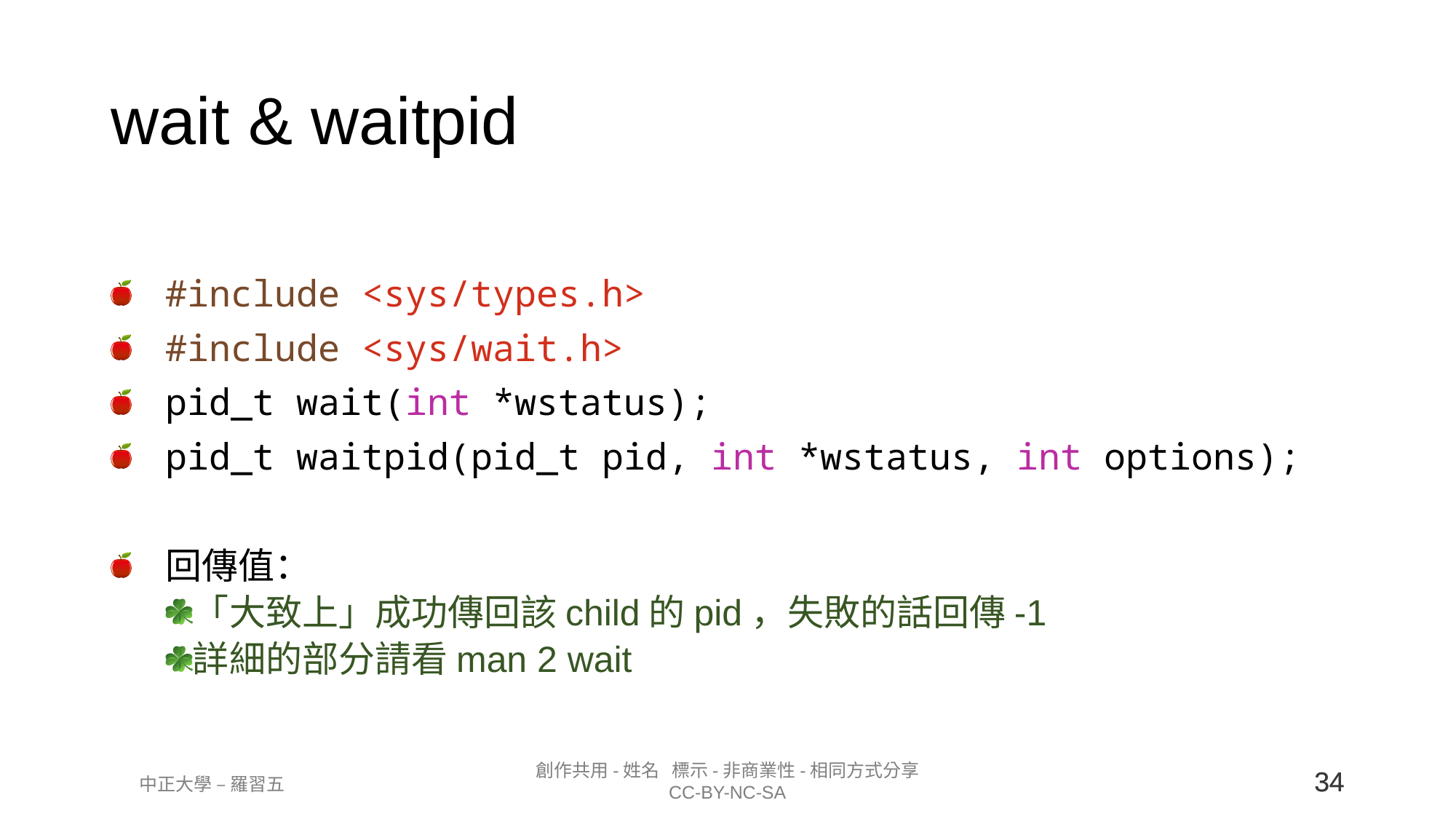

# wait & waitpid
#include <sys/types.h>
#include <sys/wait.h>
pid_t wait(int *wstatus);
pid_t waitpid(pid_t pid, int *wstatus, int options);

回傳值：
「大致上」成功傳回該child的pid，失敗的話回傳-1
詳細的部分請看man 2 wait